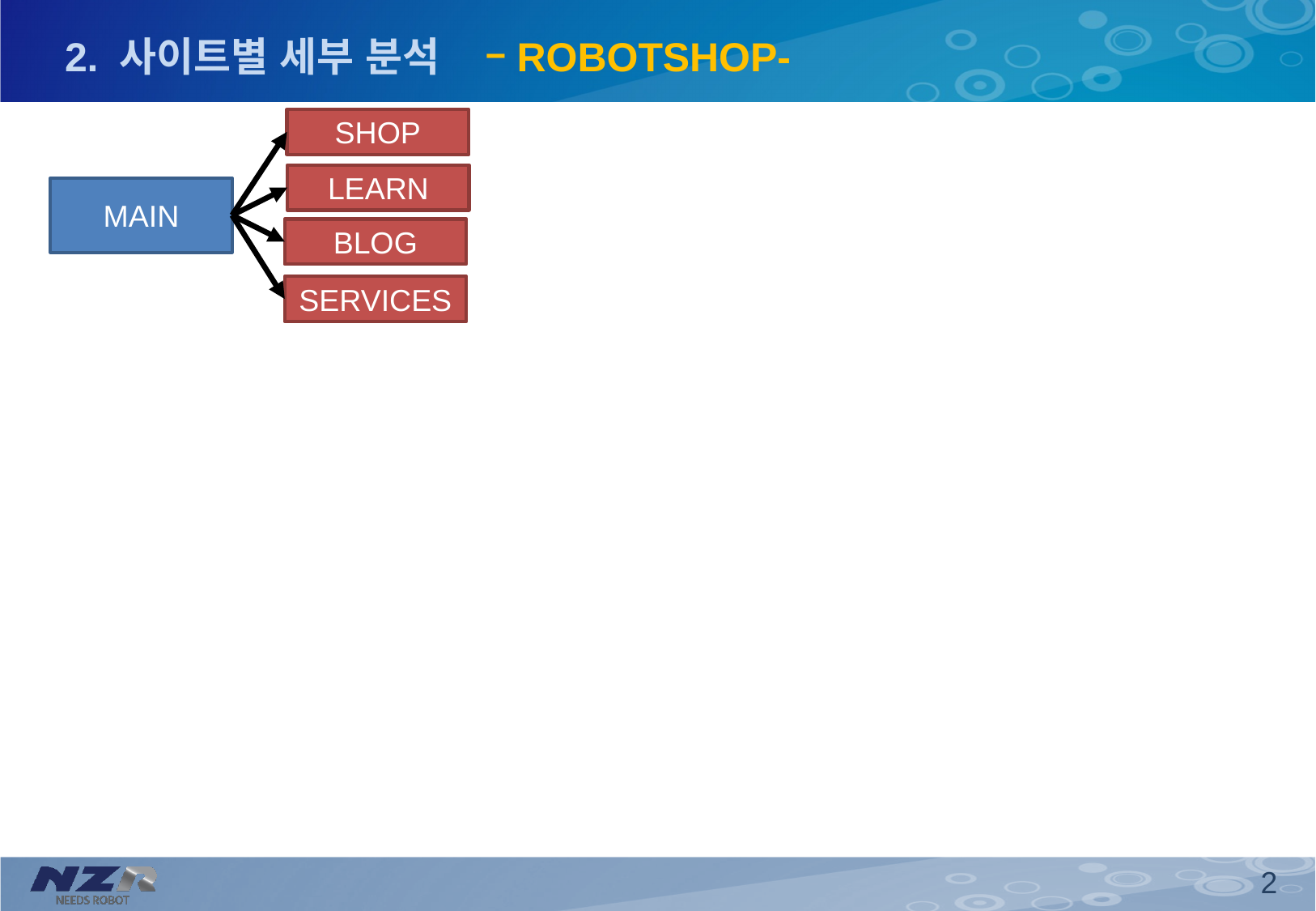

2. 사이트별 세부 분석    –ROBOTSHOP-
SHOP
LEARN
MAIN
BLOG
SERVICES
2